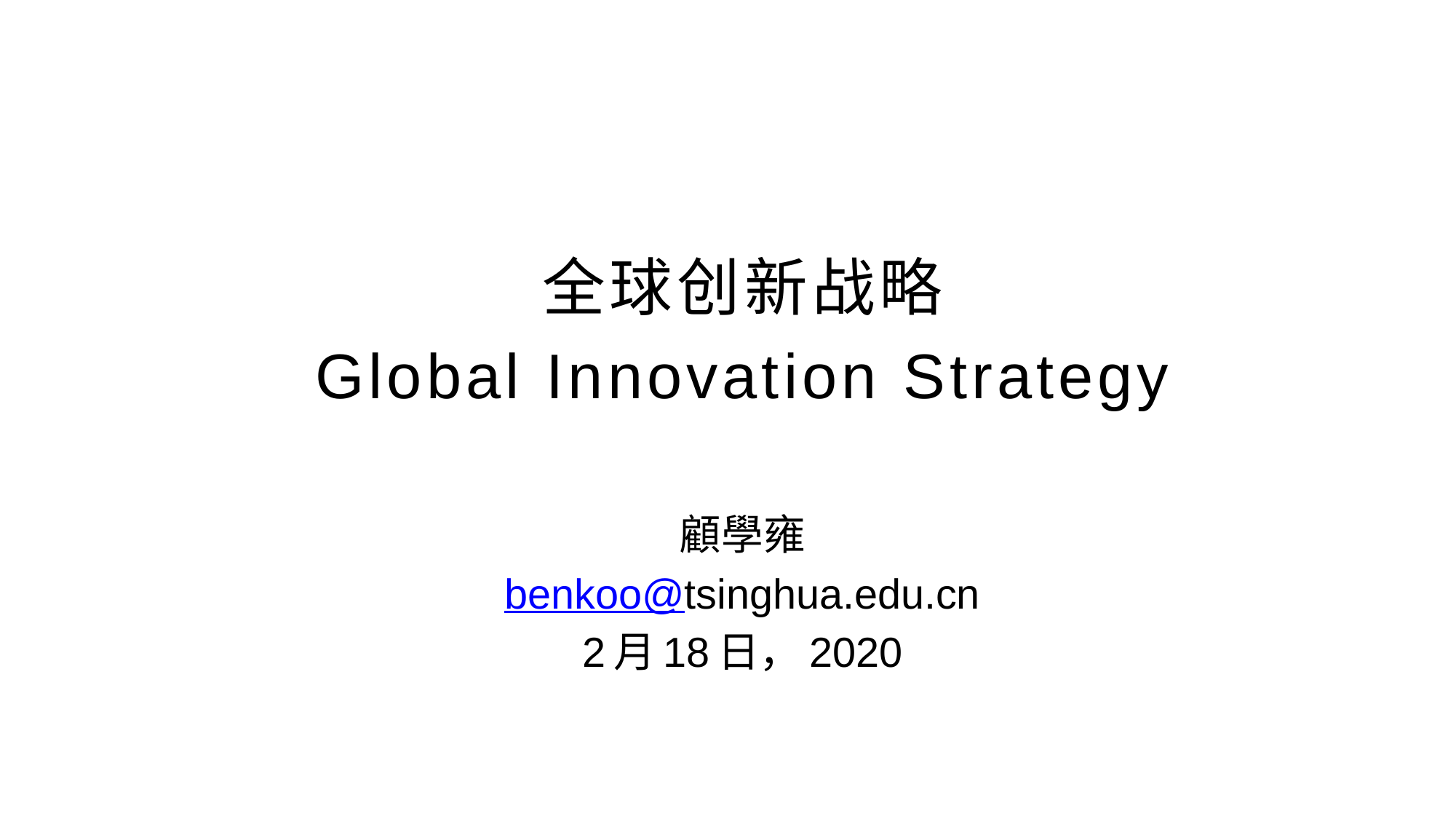

全球创新战略
Global Innovation Strategy

顧學雍
benkoo@tsinghua.edu.cn
2月18日，2020